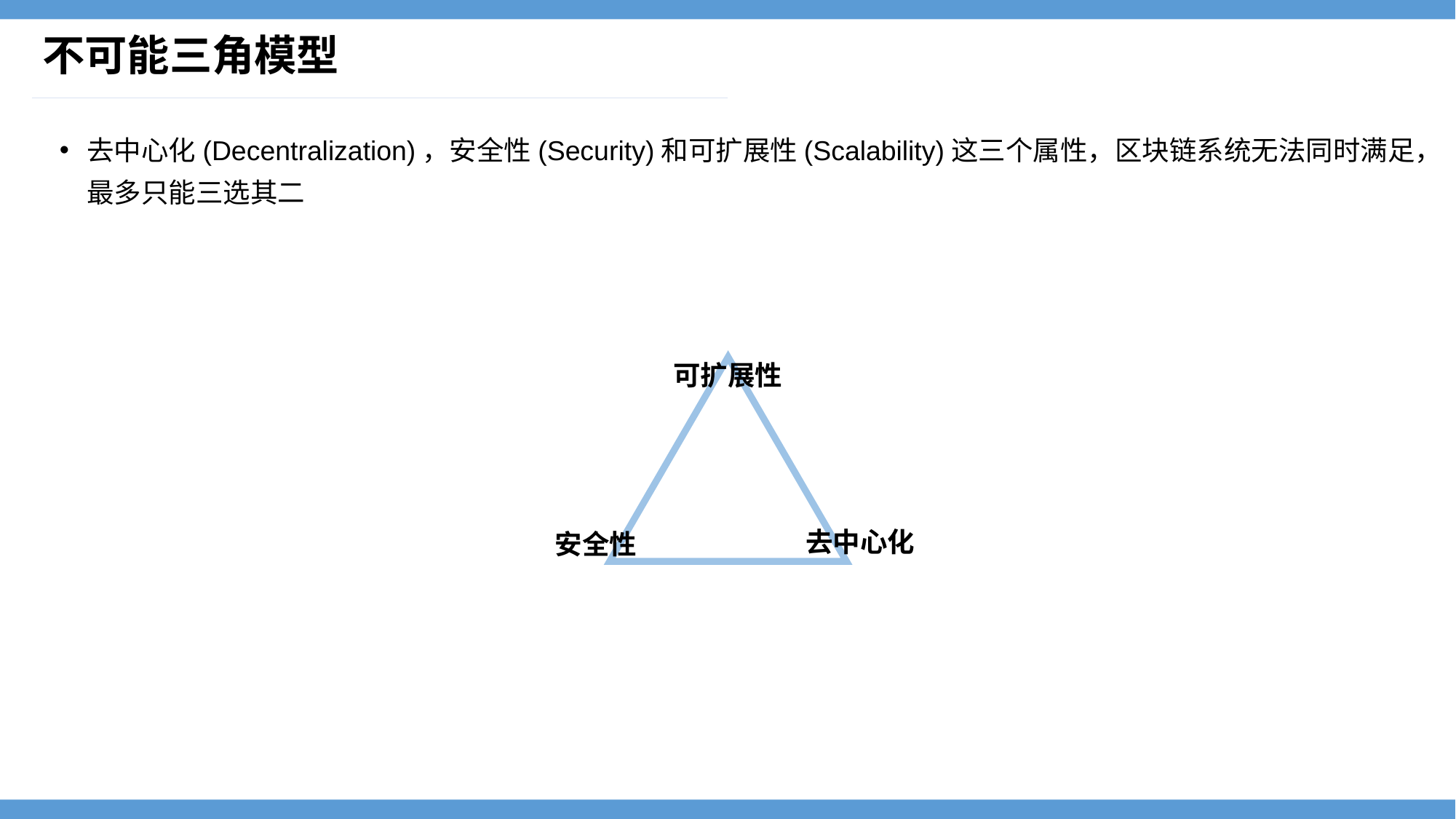

# 不可能三角模型
去中心化(Decentralization)，安全性(Security)和可扩展性(Scalability)这三个属性，区块链系统无法同时满足，最多只能三选其二

可扩展性

去中心化
安全性